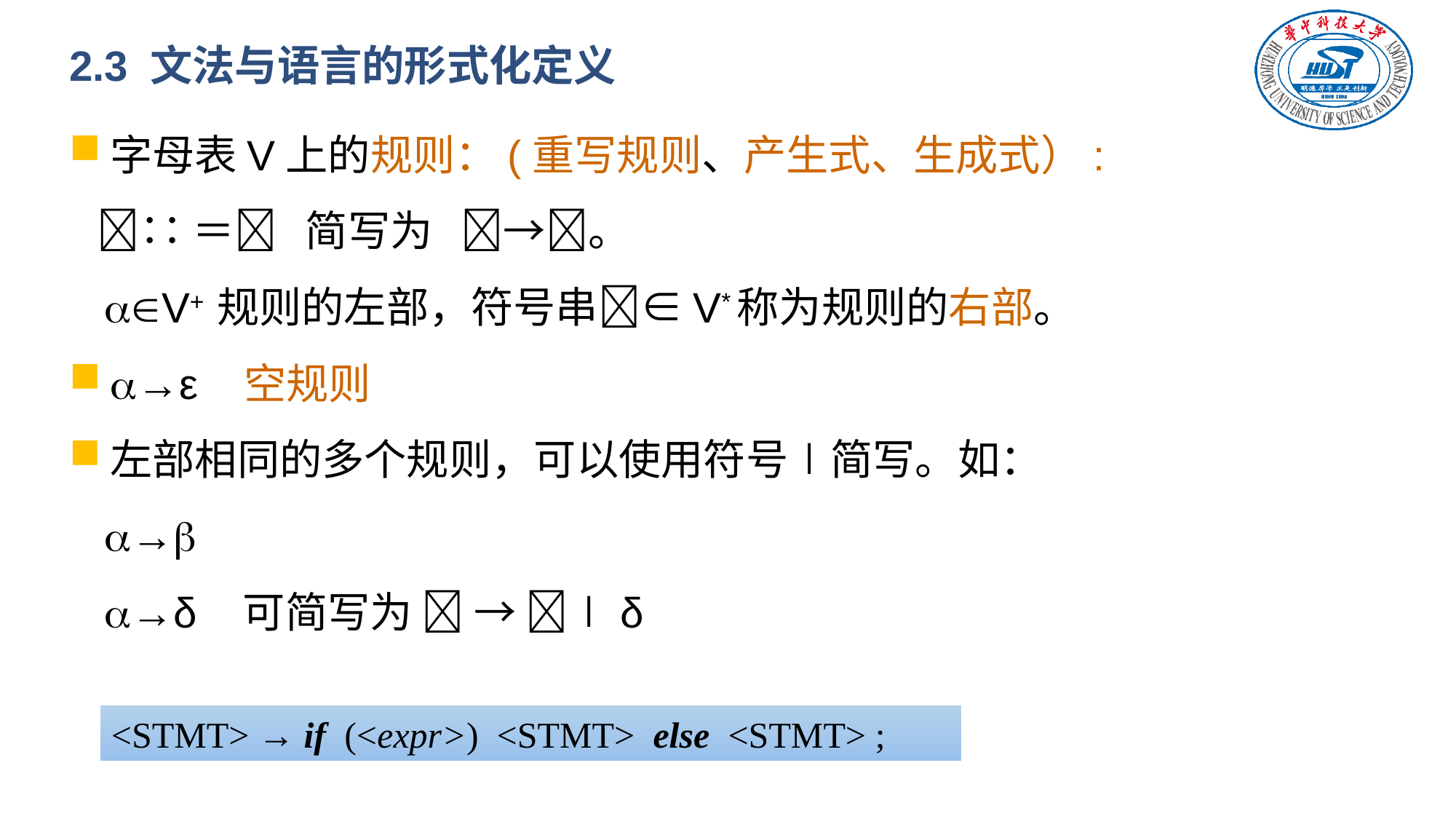

# 2.3 文法与语言的形式化定义
字母表V上的规则：(重写规则、产生式、生成式）:
   α∷＝β   简写为   α→β。
   α∈V+ 规则的左部，符号串β∈V*称为规则的右部。
α→ε   空规则
左部相同的多个规则，可以使用符号∣简写。如：
   α→β
   α→δ   可简写为 α → β∣δ

<STMT> → if  (<expr>)  <STMT>  else  <STMT> ;
21